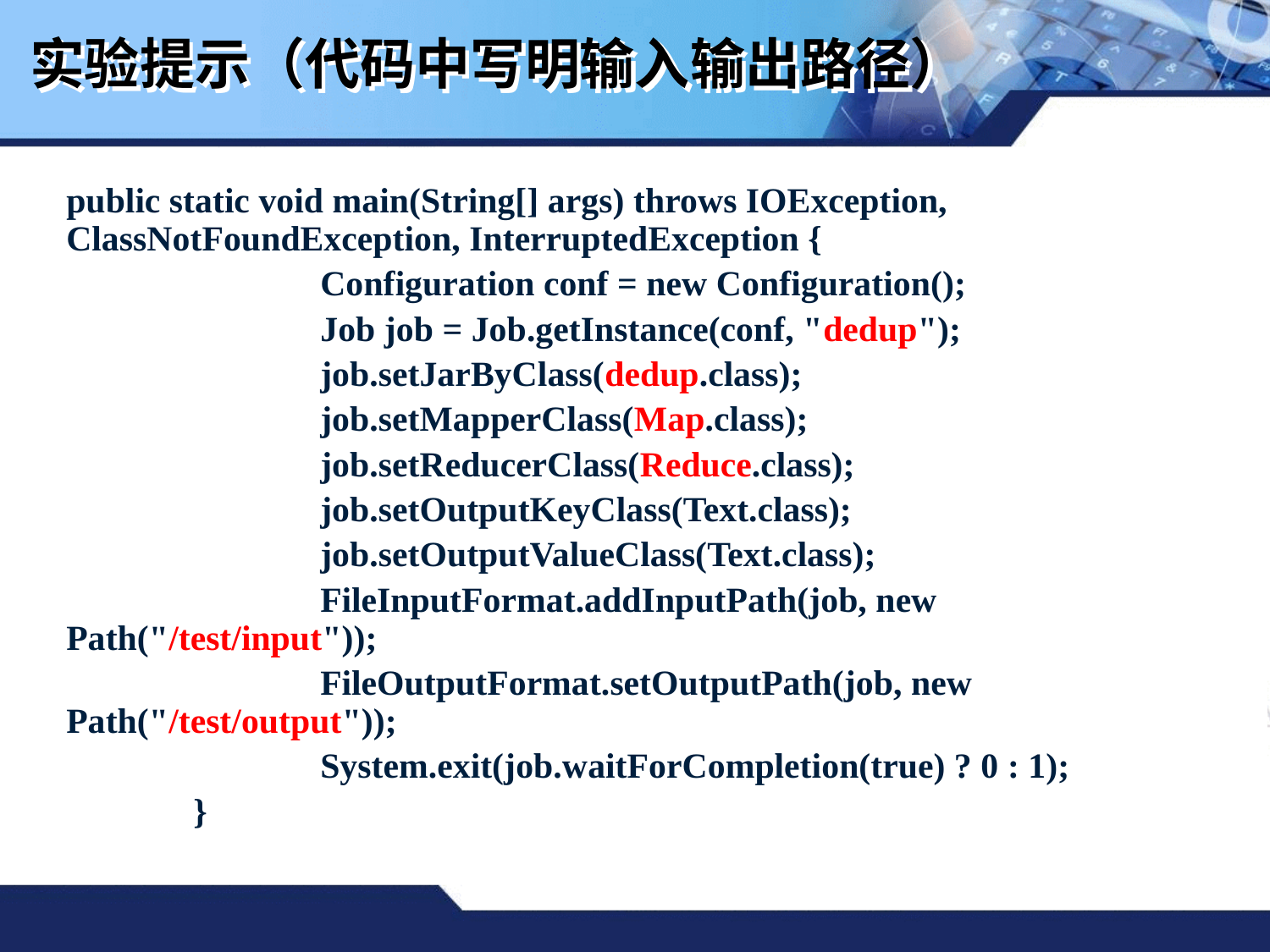

# 实验提示（代码中写明输入输出路径）
public static void main(String[] args) throws IOException, ClassNotFoundException, InterruptedException {
		Configuration conf = new Configuration();
		Job job = Job.getInstance(conf, "dedup");
		job.setJarByClass(dedup.class);
		job.setMapperClass(Map.class);
		job.setReducerClass(Reduce.class);
		job.setOutputKeyClass(Text.class);
		job.setOutputValueClass(Text.class);
		FileInputFormat.addInputPath(job, new Path("/test/input"));
		FileOutputFormat.setOutputPath(job, new Path("/test/output"));
		System.exit(job.waitForCompletion(true) ? 0 : 1);
	}